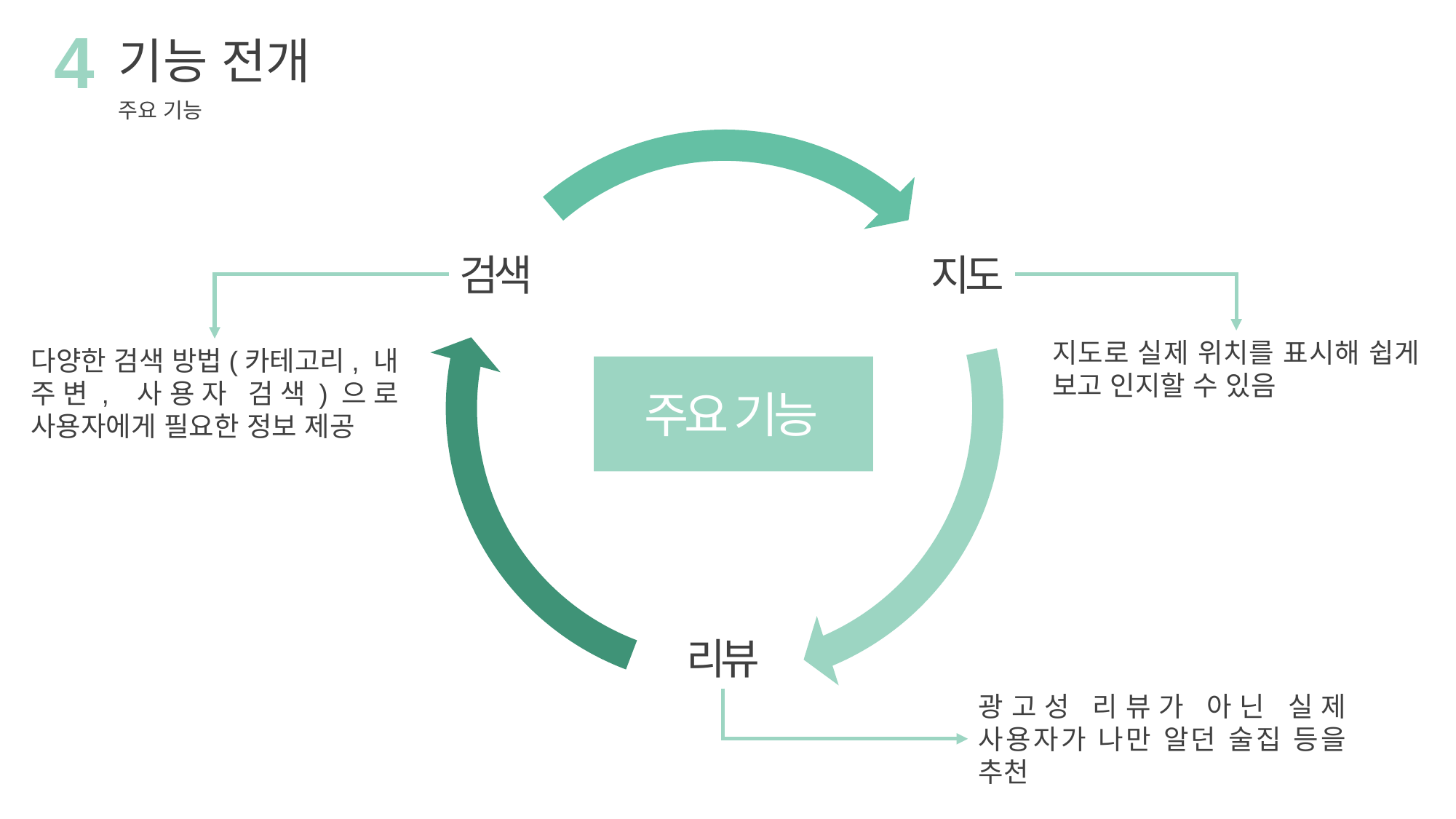

4
기능 전개
주요 기능

검색
지도
리뷰

지도로 실제 위치를 표시해 쉽게 보고 인지할 수 있음
다양한 검색 방법(카테고리, 내 주변, 사용자 검색)으로 사용자에게 필요한 정보 제공

주요 기능
광고성 리뷰가 아닌 실제 사용자가 나만 알던 술집 등을 추천